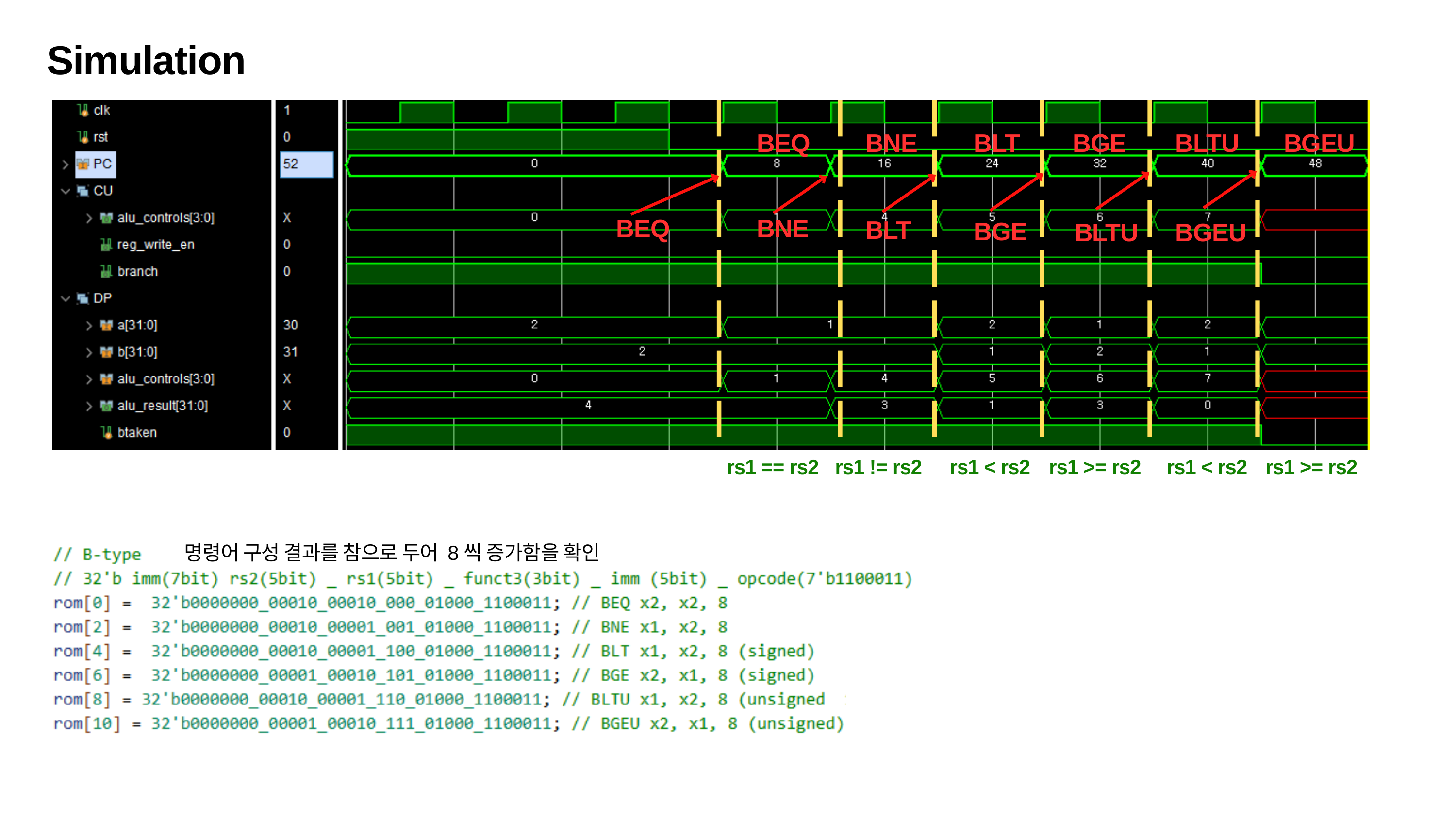

Simulation

BEQ
BNE
BLT
BGE
BLTU
BGEU

BEQ
BNE
BLT
BGE
BLTU
BGEU
rs1 == rs2
rs1 != rs2
rs1 < rs2
rs1 >= rs2
rs1 < rs2
rs1 >= rs2
명령어 구성 결과를 참으로 두어 8씩 증가함을 확인